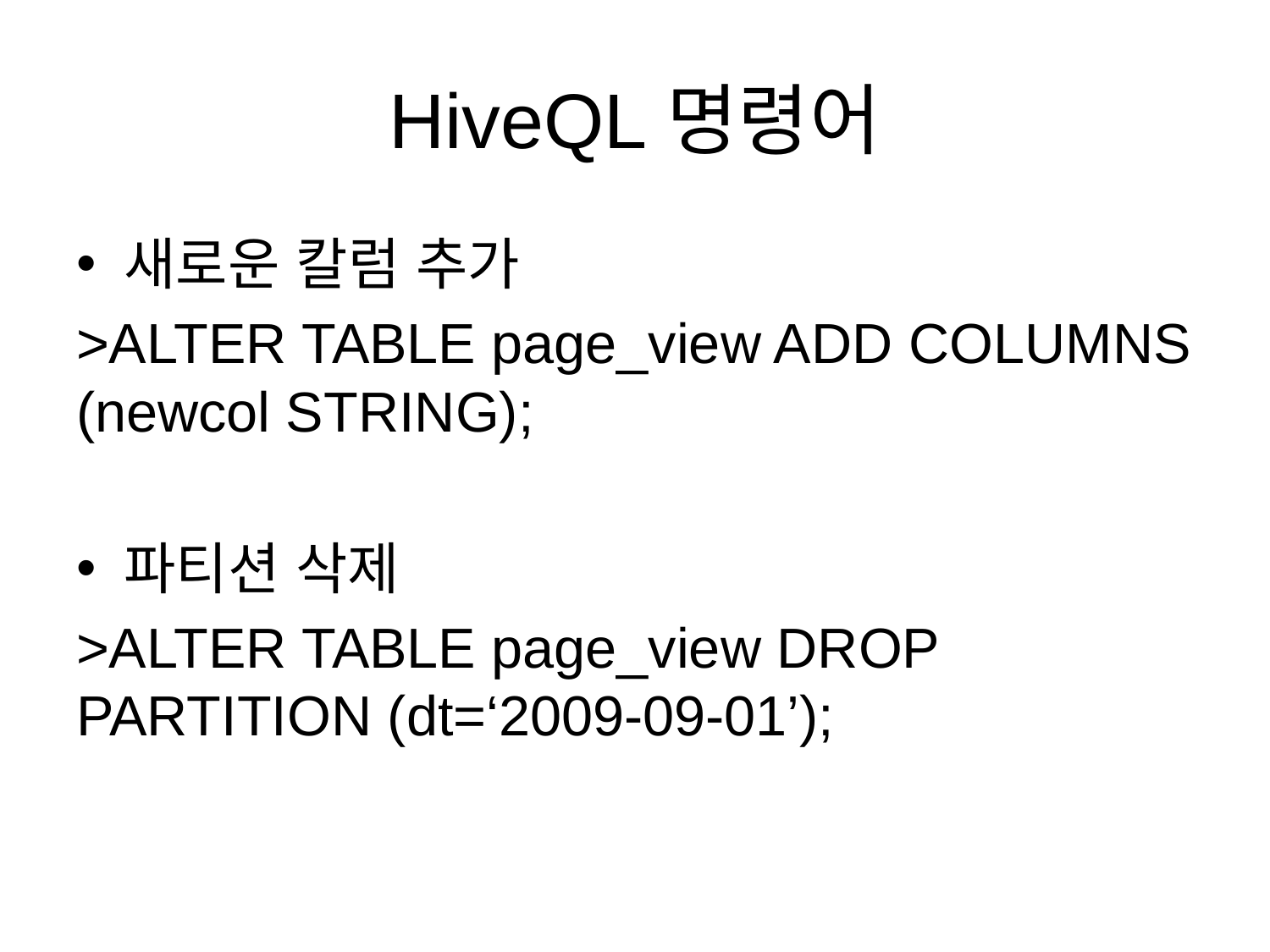

# HiveQL명령어
새로운 칼럼 추가
>ALTER TABLE page_view ADD COLUMNS (newcol STRING);

파티션 삭제
>ALTER TABLE page_view DROP PARTITION (dt=‘2009-09-01’);